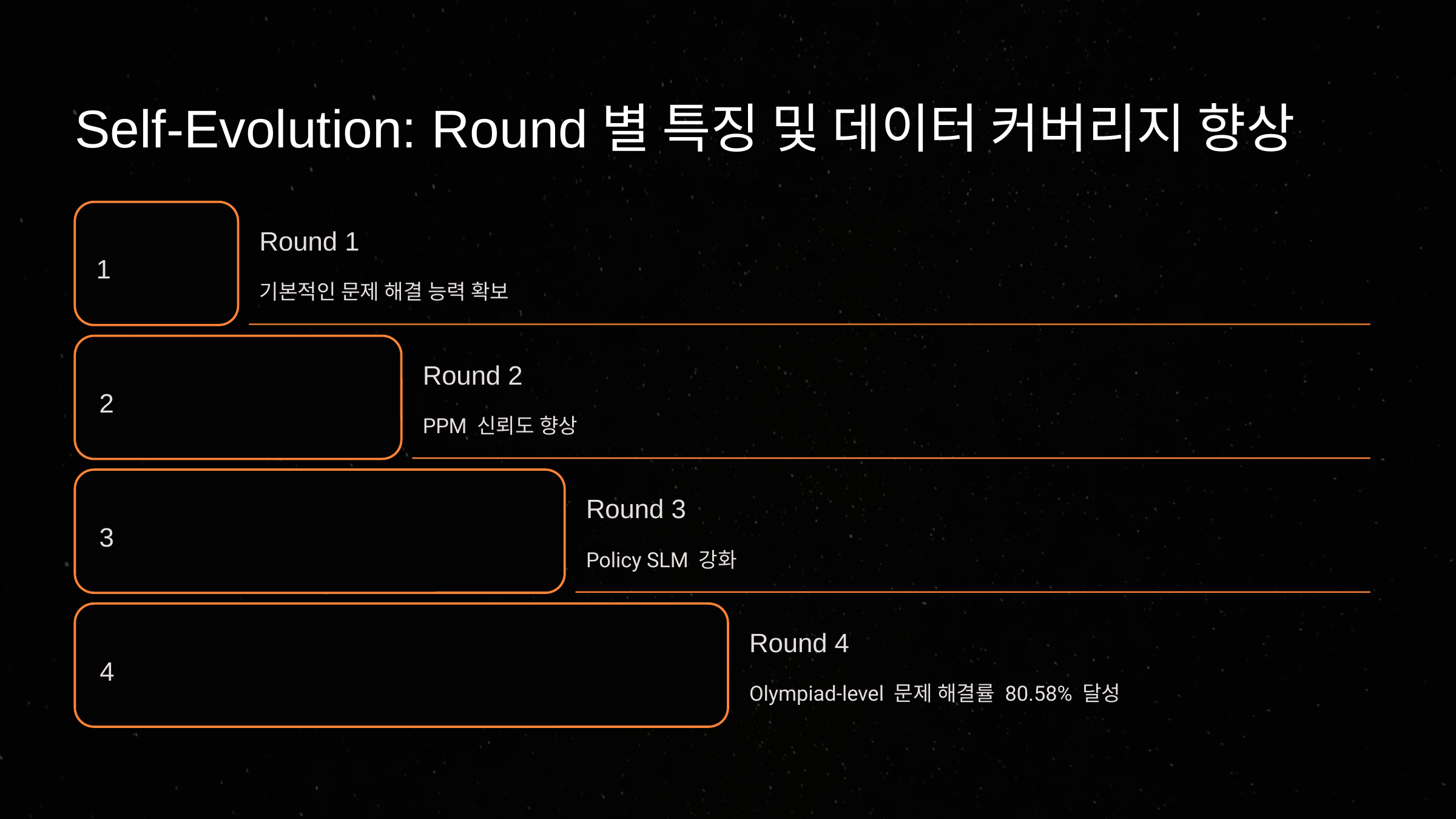

Self-Evolution: Round별 특징 및 데이터 커버리지 향상

Round 1
1
기본적인 문제 해결 능력 확보

Round 2
2
PPM 신뢰도 향상

Round 3
3
Policy SLM 강화

Round 4
4
Olympiad-level 문제 해결률 80.58% 달성